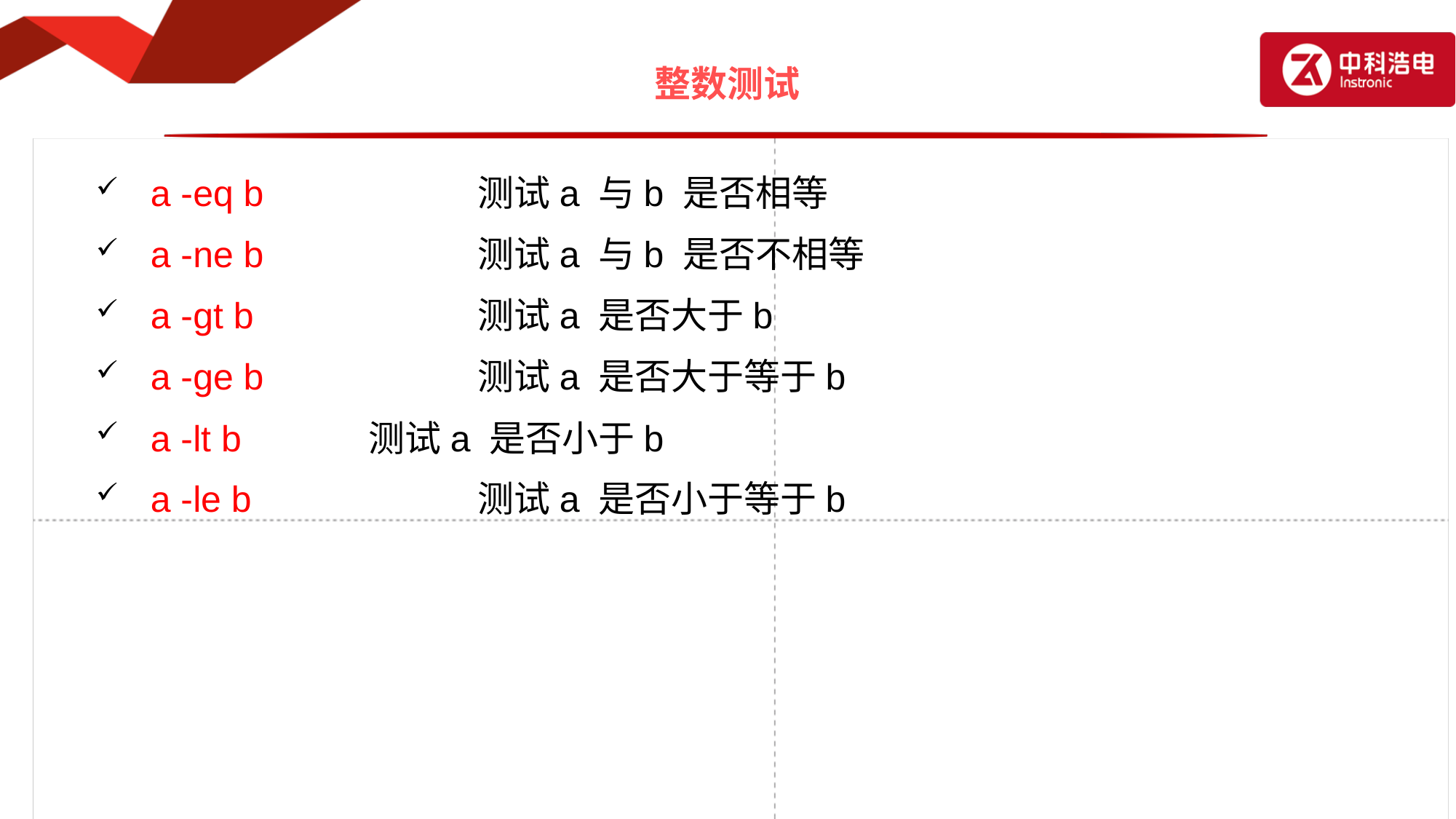

# 整数测试
a -eq b 		测试a 与b 是否相等
a -ne b		测试a 与b 是否不相等
a -gt b 		测试a 是否大于b
a -ge b 		测试a 是否大于等于b
a -lt b 		测试a 是否小于b
a -le b 		测试a 是否小于等于b